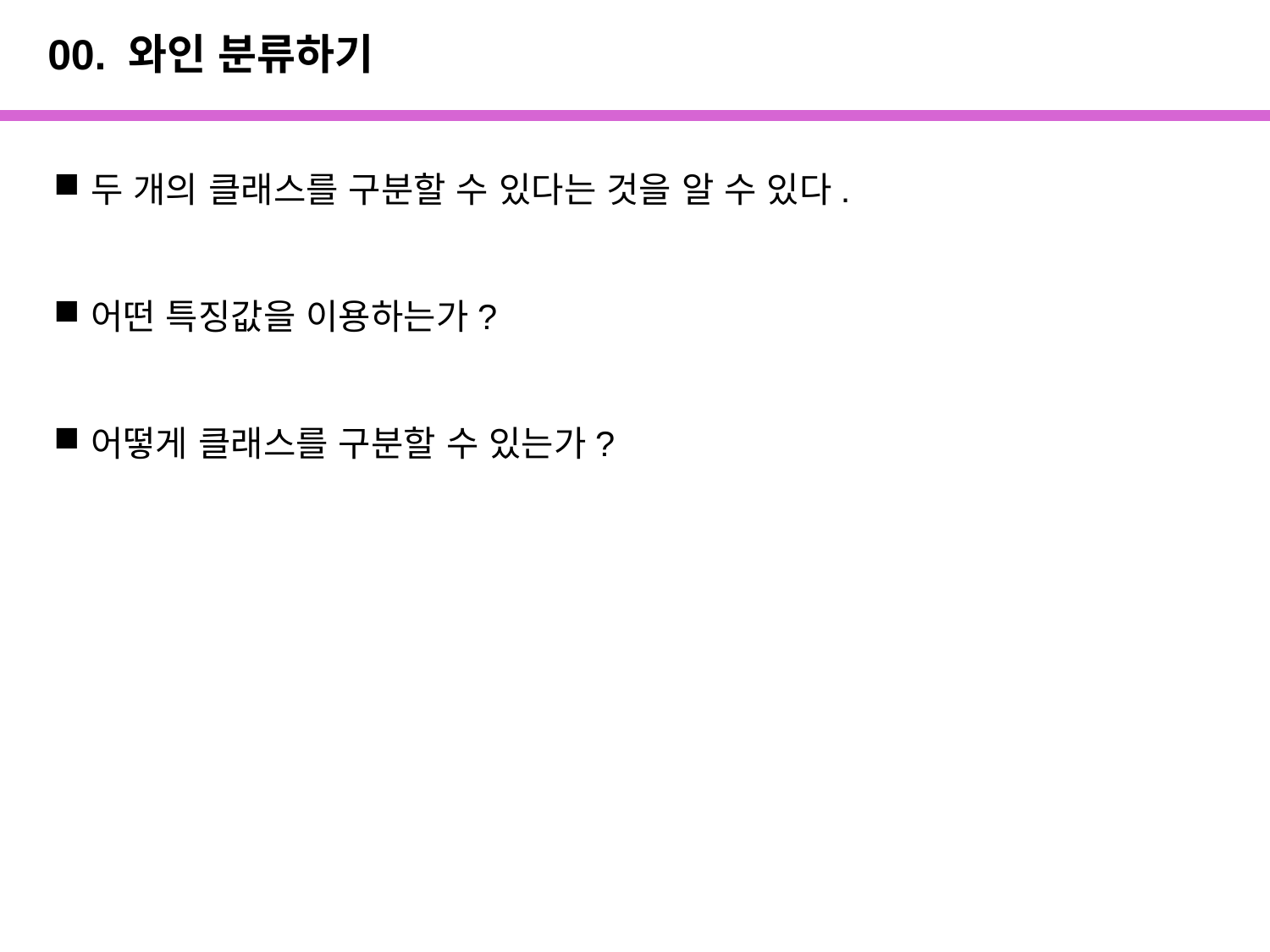

# 00. 와인 분류하기
두 개의 클래스를 구분할 수 있다는 것을 알 수 있다.

어떤 특징값을 이용하는가?

어떻게 클래스를 구분할 수 있는가?